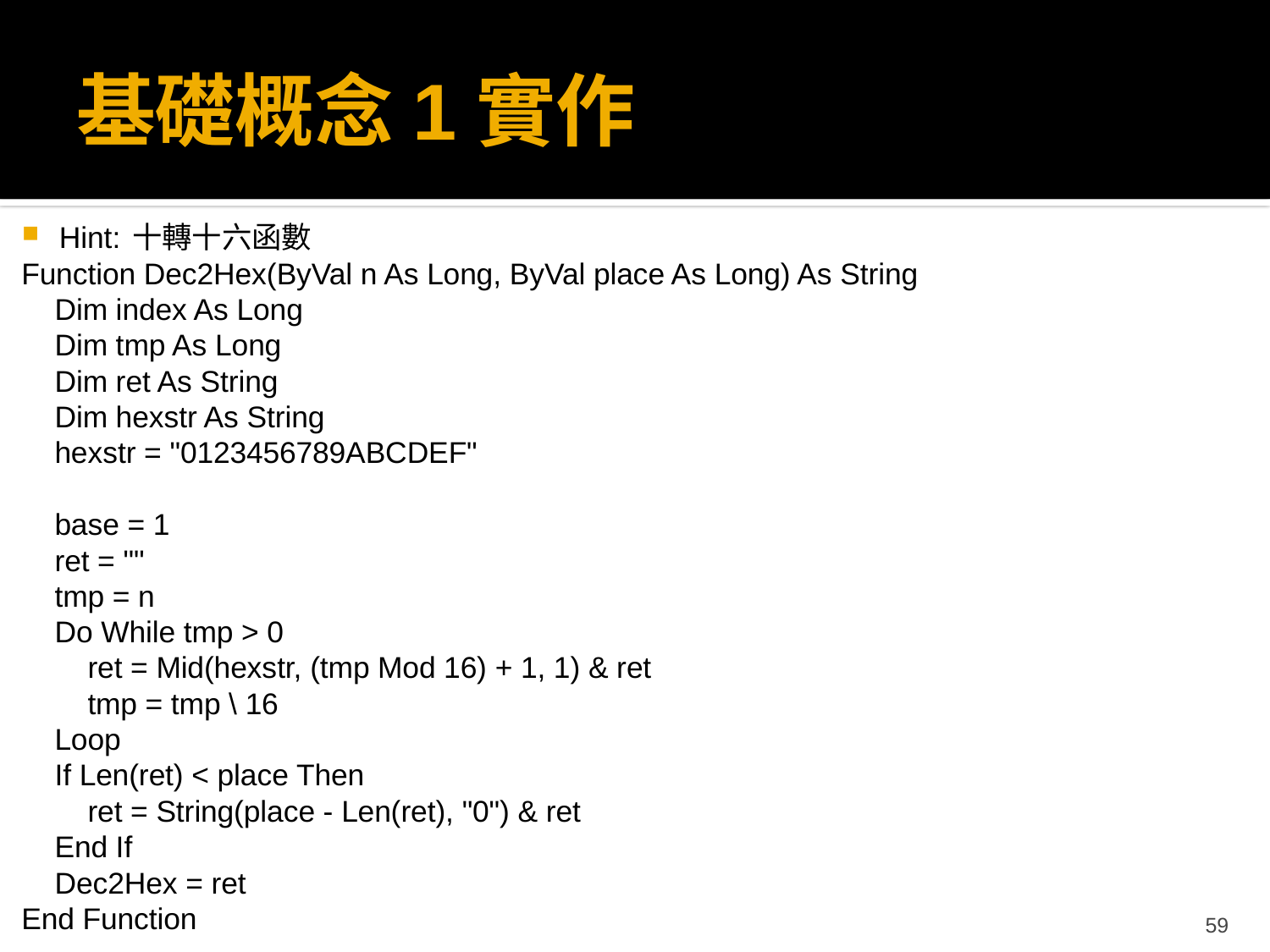

# 基礎概念1實作
Hint: 十轉十六函數
Function Dec2Hex(ByVal n As Long, ByVal place As Long) As String
    Dim index As Long
    Dim tmp As Long
    Dim ret As String
    Dim hexstr As String
    hexstr = "0123456789ABCDEF"

    base = 1
    ret = ""
    tmp = n
    Do While tmp > 0
        ret = Mid(hexstr, (tmp Mod 16) + 1, 1) & ret
        tmp = tmp \ 16
    Loop
    If Len(ret) < place Then
        ret = String(place - Len(ret), "0") & ret
    End If
    Dec2Hex = ret
End Function
59